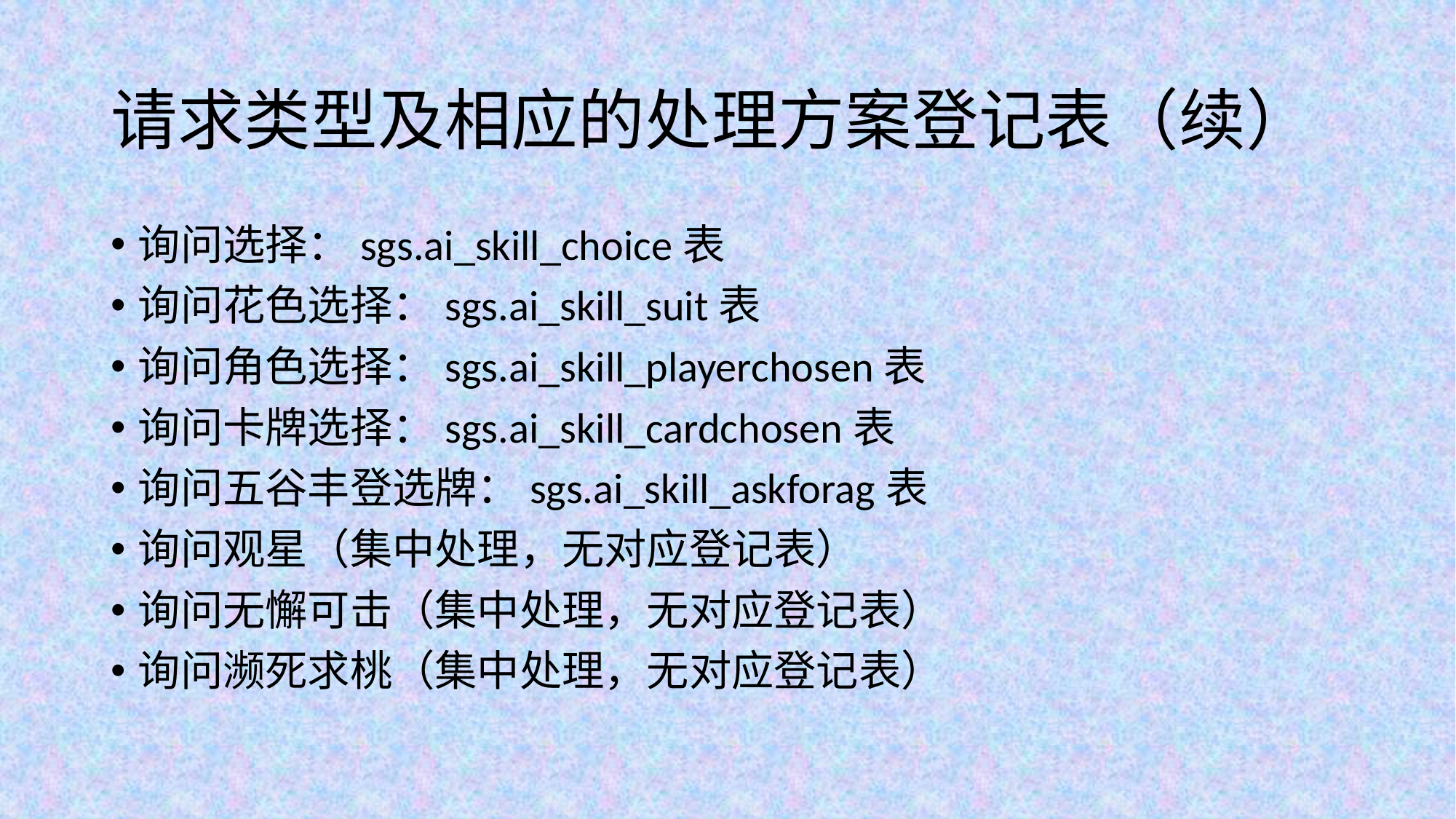

# 请求类型及相应的处理方案登记表（续）
询问选择：sgs.ai_skill_choice表
询问花色选择：sgs.ai_skill_suit表
询问角色选择：sgs.ai_skill_playerchosen表
询问卡牌选择：sgs.ai_skill_cardchosen表
询问五谷丰登选牌：sgs.ai_skill_askforag表
询问观星（集中处理，无对应登记表）
询问无懈可击（集中处理，无对应登记表）
询问濒死求桃（集中处理，无对应登记表）